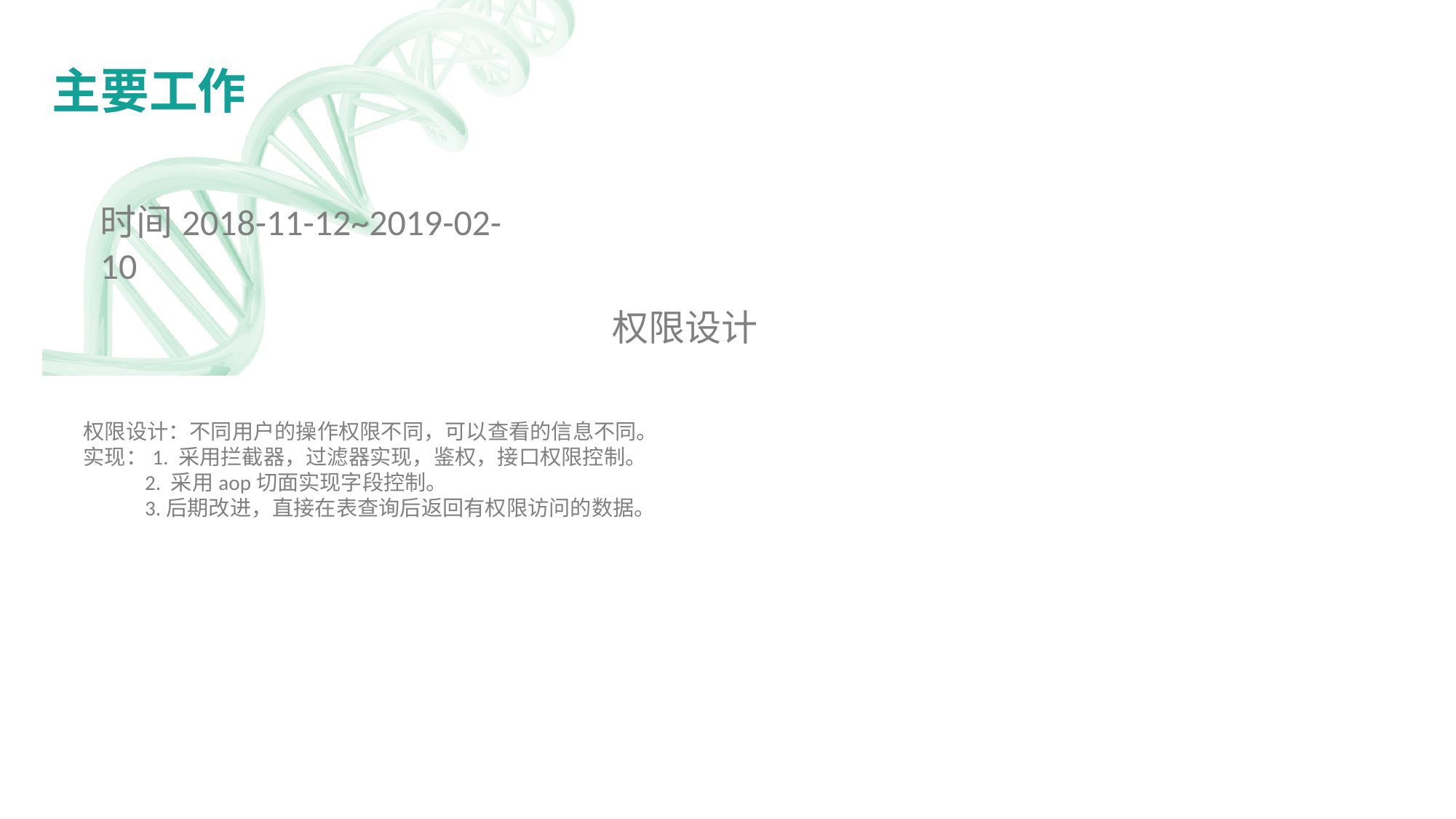

主要工作
时间2018-11-12~2019-02-10
权限设计
权限设计：不同用户的操作权限不同，可以查看的信息不同。
实现：1. 采用拦截器，过滤器实现，鉴权，接口权限控制。
             2. 采用aop切面实现字段控制。
             3.后期改进，直接在表查询后返回有权限访问的数据。